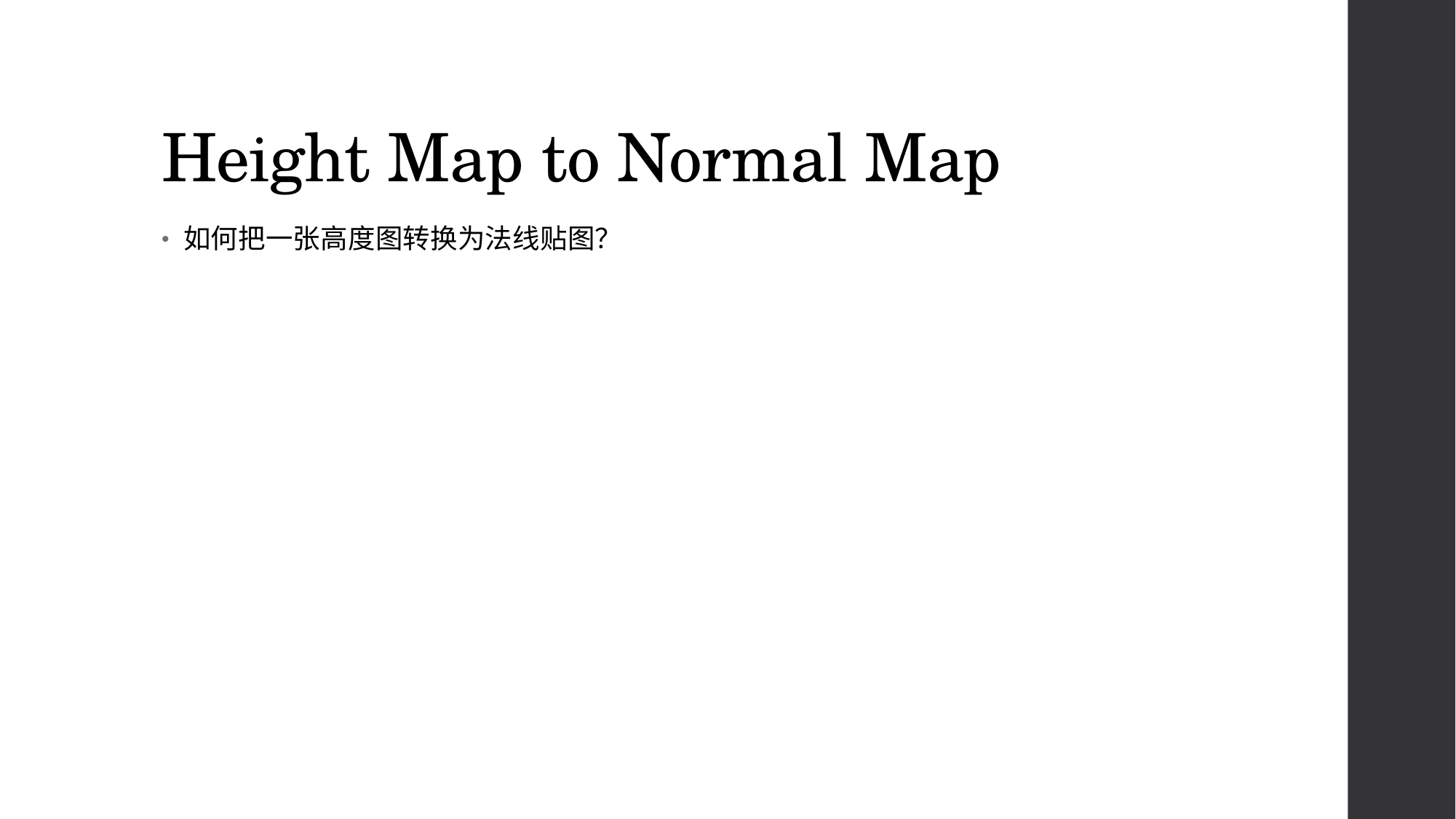

# Height Map to Normal Map
如何把一张高度图转换为法线贴图？